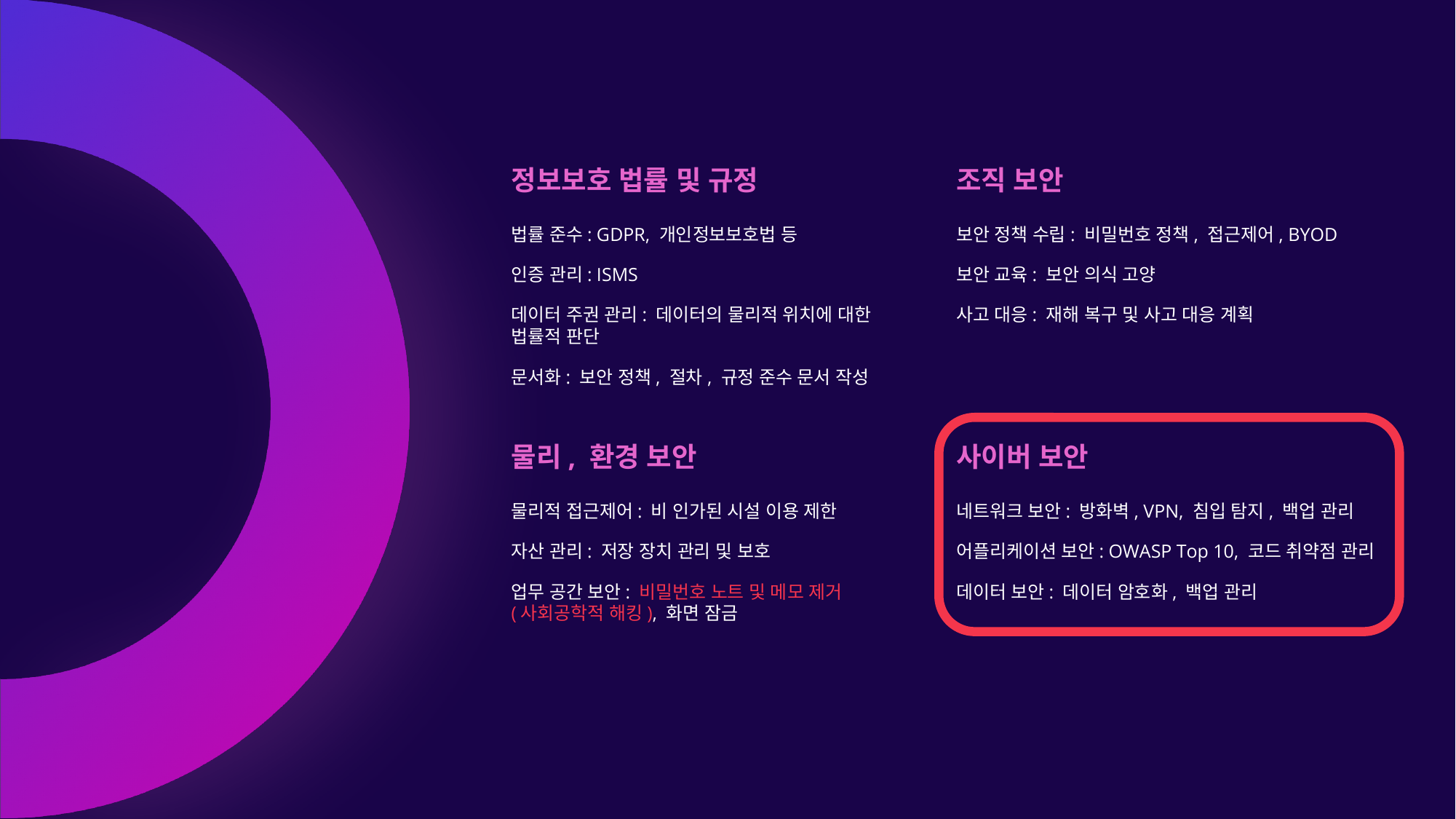

정보보호 법률 및 규정
조직 보안
법률 준수: GDPR, 개인정보보호법 등
인증 관리: ISMS
데이터 주권 관리: 데이터의 물리적 위치에 대한 법률적 판단
문서화: 보안 정책, 절차, 규정 준수 문서 작성
보안 정책 수립: 비밀번호 정책, 접근제어, BYOD
보안 교육: 보안 의식 고양
사고 대응: 재해 복구 및 사고 대응 계획

물리, 환경 보안
사이버 보안
물리적 접근제어: 비 인가된 시설 이용 제한
자산 관리: 저장 장치 관리 및 보호
업무 공간 보안: 비밀번호 노트 및 메모 제거(사회공학적 해킹), 화면 잠금
네트워크 보안: 방화벽, VPN, 침입 탐지, 백업 관리
어플리케이션 보안: OWASP Top 10, 코드 취약점 관리
데이터 보안: 데이터 암호화, 백업 관리